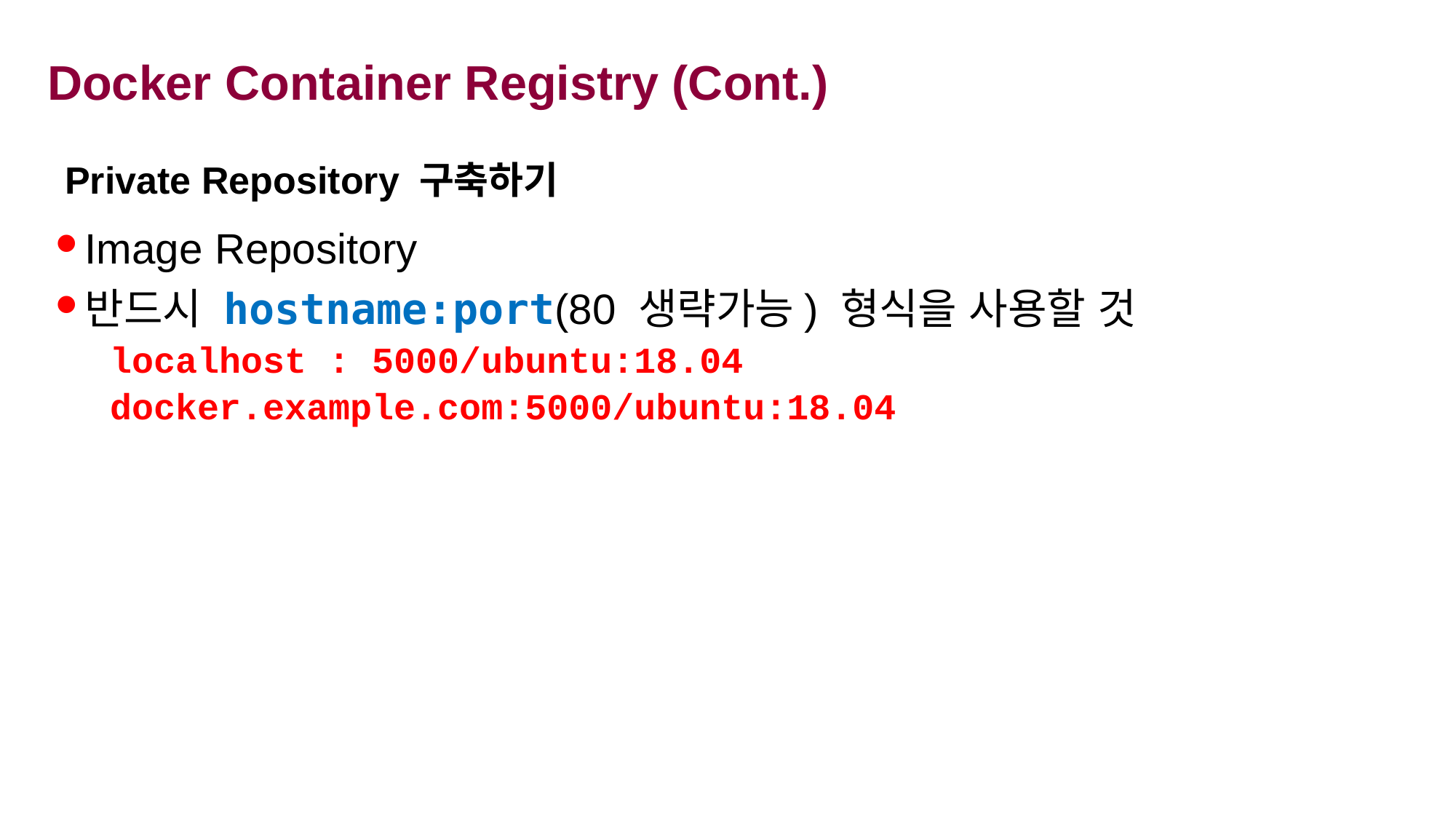

# Docker Container Registry (Cont.)
Private Repository 구축하기
Image Repository
반드시 hostname:port(80 생략가능) 형식을 사용할 것
localhost : 5000/ubuntu:18.04
docker.example.com:5000/ubuntu:18.04